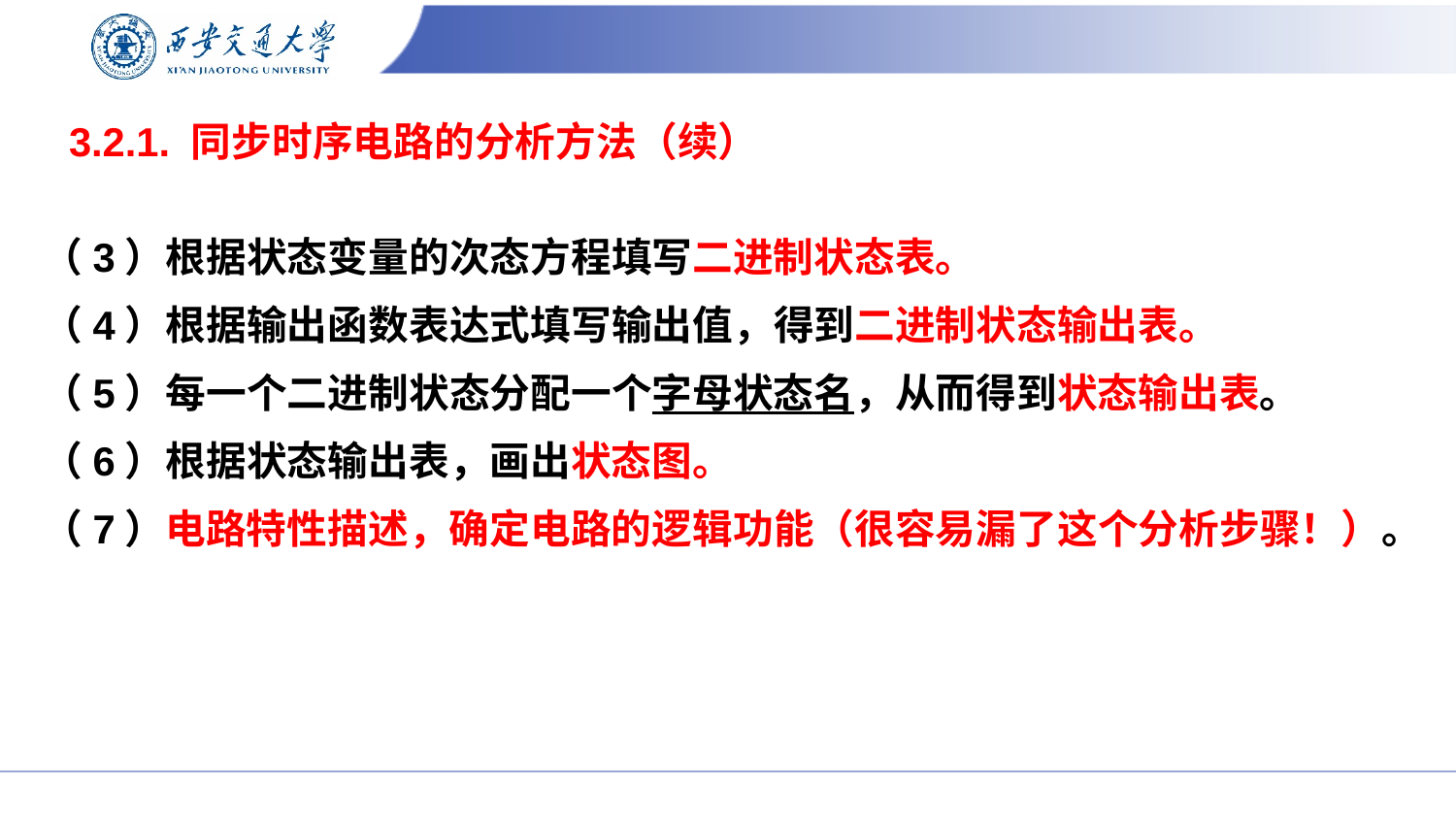

# 3.2.1. 同步时序电路的分析方法（续）

（3）根据状态变量的次态方程填写二进制状态表。
（4）根据输出函数表达式填写输出值，得到二进制状态输出表。
（5）每一个二进制状态分配一个字母状态名，从而得到状态输出表。
（6）根据状态输出表，画出状态图。
（7）电路特性描述，确定电路的逻辑功能（很容易漏了这个分析步骤！）。